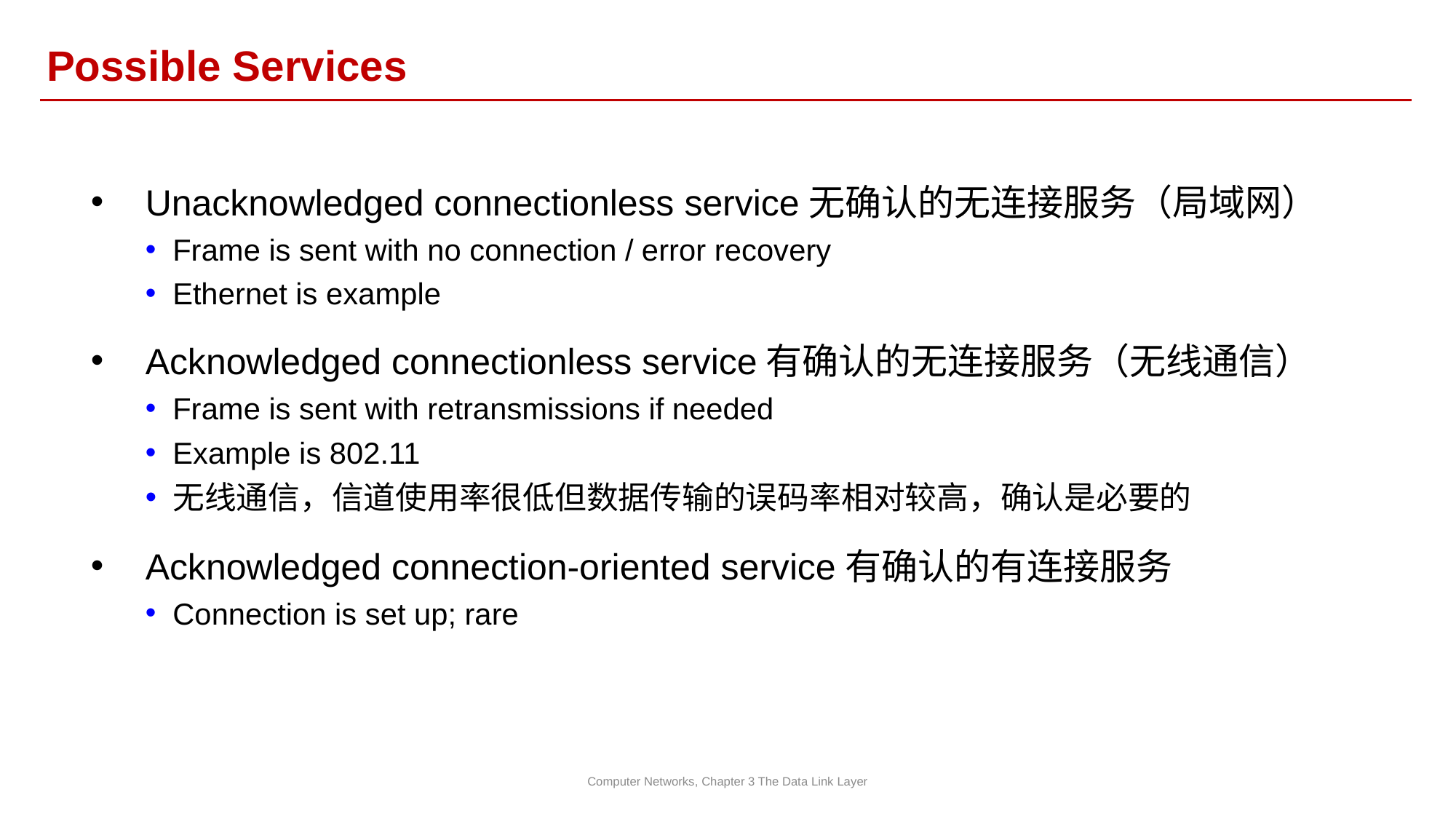

Possible Services
Unacknowledged connectionless service无确认的无连接服务（局域网）
Frame is sent with no connection / error recovery
Ethernet is example
Acknowledged connectionless service有确认的无连接服务（无线通信）
Frame is sent with retransmissions if needed
Example is 802.11
无线通信，信道使用率很低但数据传输的误码率相对较高，确认是必要的
Acknowledged connection-oriented service有确认的有连接服务
Connection is set up; rare
Computer Networks, Chapter 3 The Data Link Layer